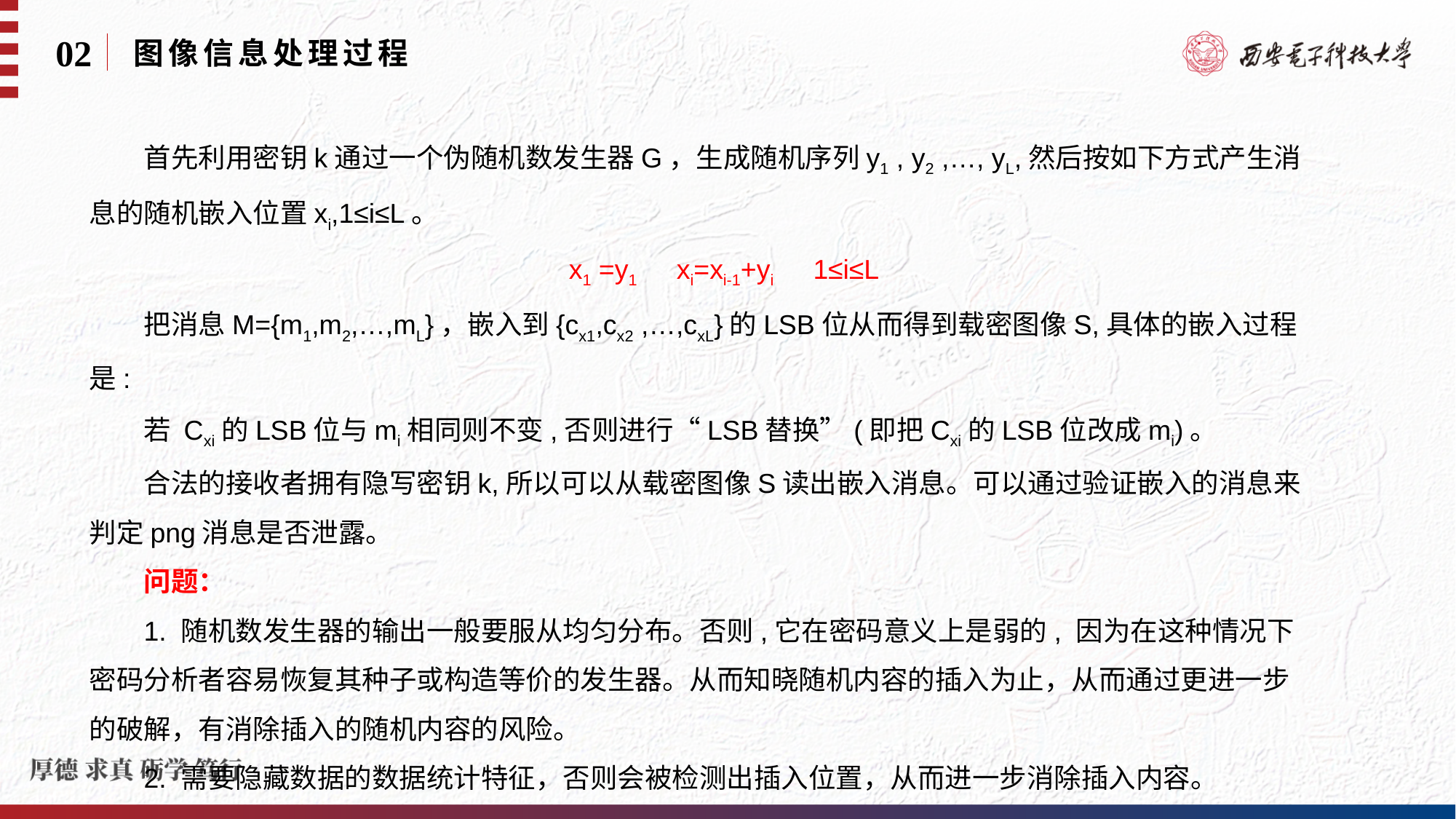

02
图像信息处理过程
首先利用密钥k通过一个伪随机数发生器G，生成随机序列y1 , y2 ,…, yL,然后按如下方式产生消息的随机嵌入位置xi,1≤i≤L。
x1 =y1         xi=xi-1+yi         1≤i≤L
把消息M={m1,m2,…,mL}，嵌入到{cx1,cx2 ,…,cxL}的LSB位从而得到载密图像S,具体的嵌入过程是:
若 Cxi的LSB位与mi相同则不变,否则进行“LSB替换”(即把Cxi的LSB位改成mi)。
合法的接收者拥有隐写密钥k,所以可以从载密图像S读出嵌入消息。可以通过验证嵌入的消息来判定png消息是否泄露。
问题：
1. 随机数发生器的输出一般要服从均匀分布。否则,它在密码意义上是弱的, 因为在这种情况下密码分析者容易恢复其种子或构造等价的发生器。从而知晓随机内容的插入为止，从而通过更进一步的破解，有消除插入的随机内容的风险。
2. 需要隐藏数据的数据统计特征，否则会被检测出插入位置，从而进一步消除插入内容。